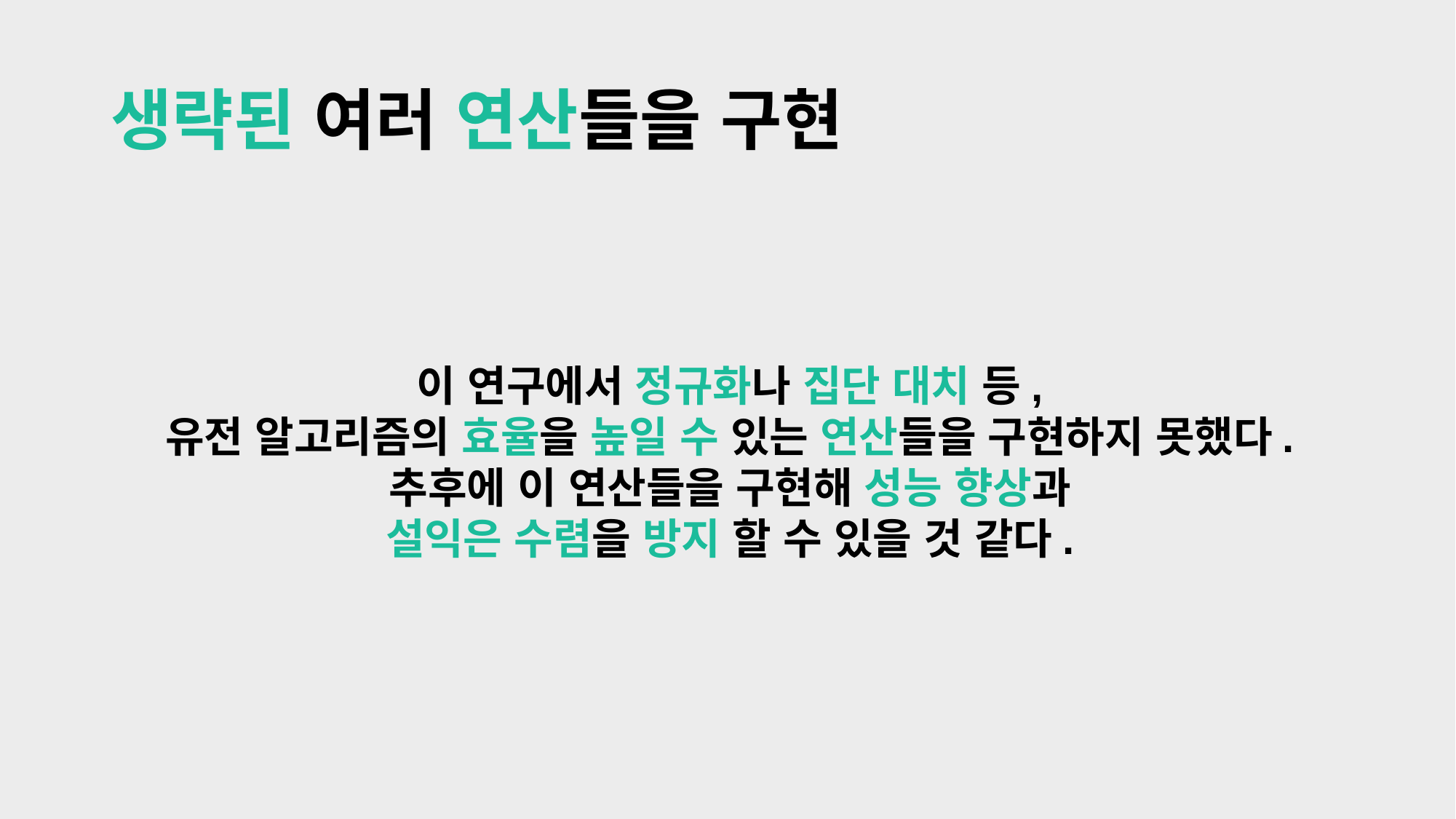

# 생략된 여러 연산들을 구현
이 연구에서 정규화나 집단 대치 등,
유전 알고리즘의 효율을 높일 수 있는 연산들을 구현하지 못했다.
추후에 이 연산들을 구현해 성능 향상과
설익은 수렴을 방지 할 수 있을 것 같다.